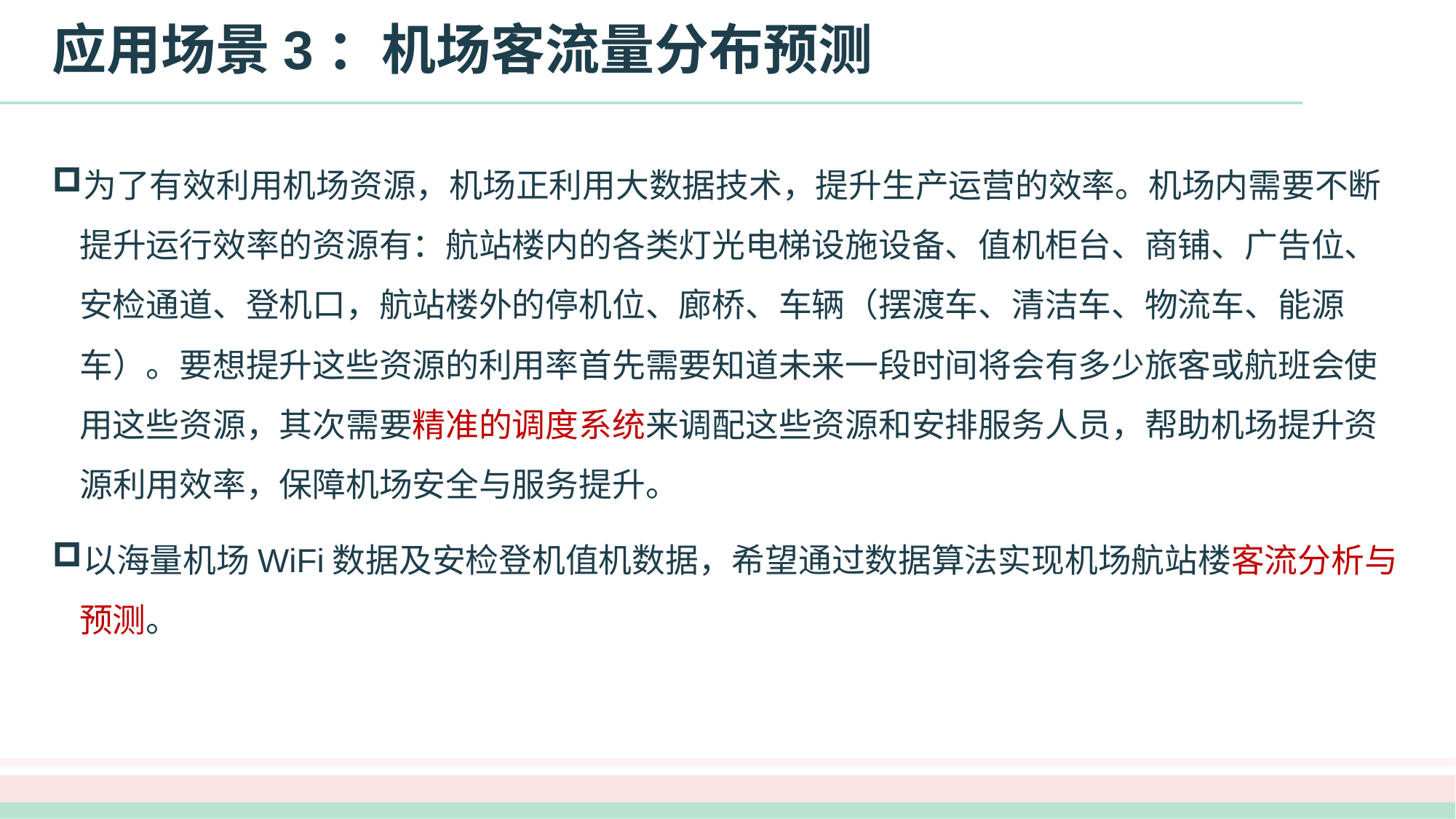

# 应用场景3：机场客流量分布预测
为了有效利用机场资源，机场正利用大数据技术，提升生产运营的效率。机场内需要不断提升运行效率的资源有：航站楼内的各类灯光电梯设施设备、值机柜台、商铺、广告位、安检通道、登机口，航站楼外的停机位、廊桥、车辆（摆渡车、清洁车、物流车、能源车）。要想提升这些资源的利用率首先需要知道未来一段时间将会有多少旅客或航班会使用这些资源，其次需要精准的调度系统来调配这些资源和安排服务人员，帮助机场提升资源利用效率，保障机场安全与服务提升。
以海量机场WiFi数据及安检登机值机数据，希望通过数据算法实现机场航站楼客流分析与预测。